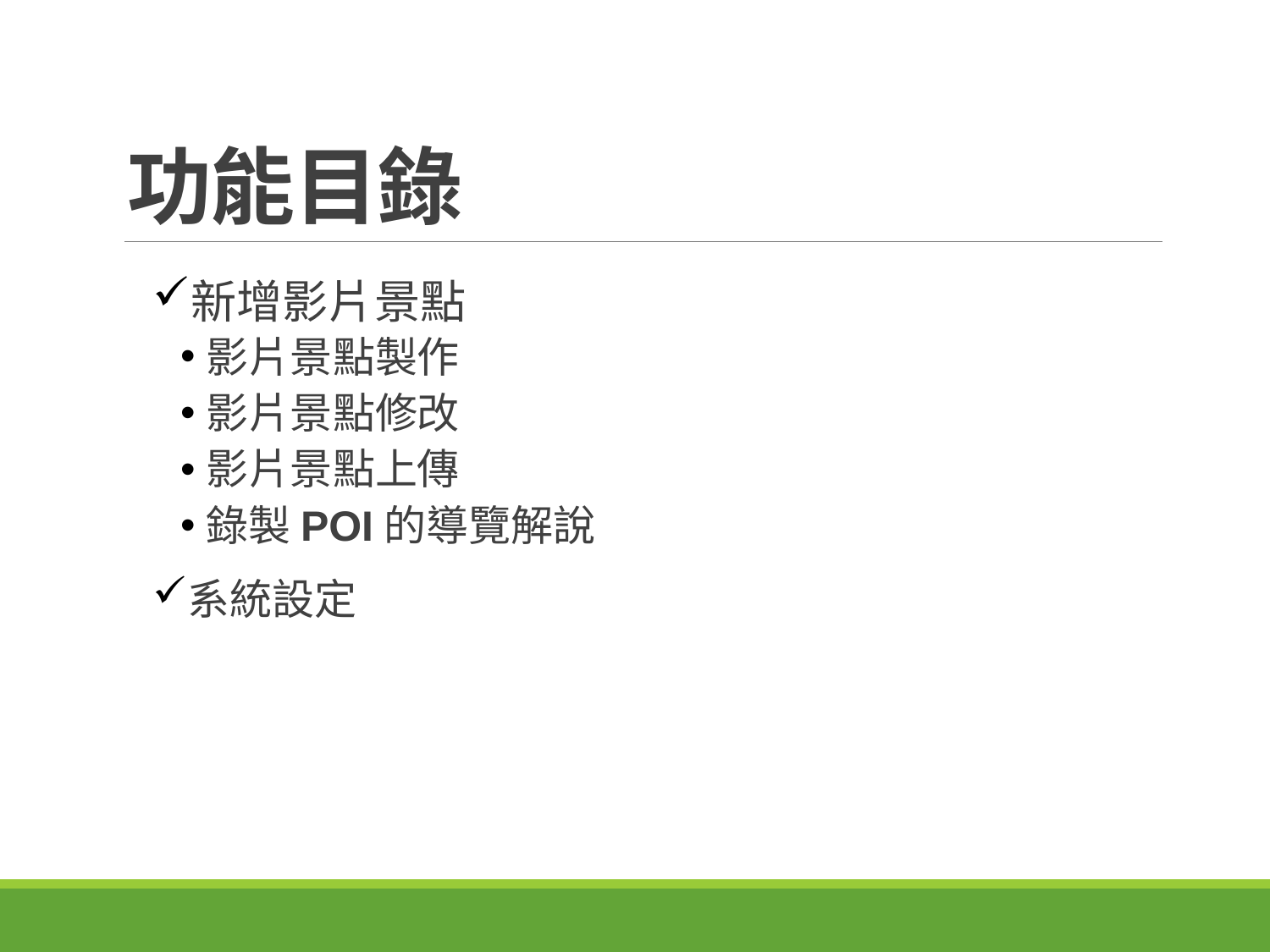

# 功能目錄
新增影片景點
影片景點製作
影片景點修改
影片景點上傳
錄製POI的導覽解說
系統設定